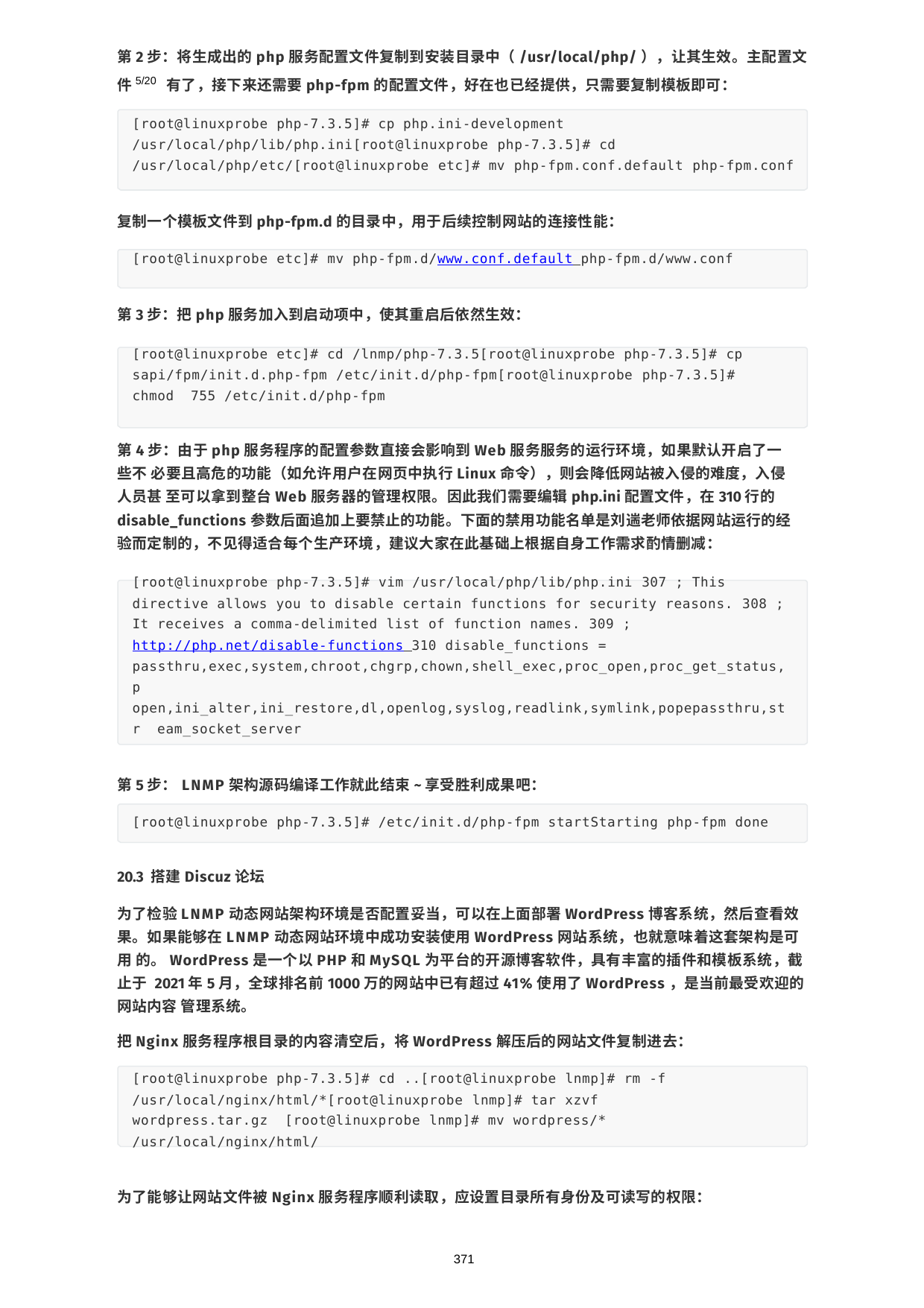

第2步：将生成出的php服务配置文件复制到安装目录中（/usr/local/php/），让其生效。主配置文件5/20  有了，接下来还需要php-fpm的配置文件，好在也已经提供，只需要复制模板即可：

[root@linuxprobe php-7.3.5]# cp php.ini-development
/usr/local/php/lib/php.ini[root@linuxprobe php-7.3.5]# cd
/usr/local/php/etc/[root@linuxprobe etc]# mv php-fpm.conf.default php-fpm.conf

复制一个模板文件到php-fpm.d的目录中，用于后续控制网站的连接性能：

[root@linuxprobe etc]# mv php-fpm.d/www.conf.default php-fpm.d/www.conf

第3步：把php服务加入到启动项中，使其重启后依然生效：

[root@linuxprobe etc]# cd /lnmp/php-7.3.5[root@linuxprobe php-7.3.5]# cp  sapi/fpm/init.d.php-fpm /etc/init.d/php-fpm[root@linuxprobe php-7.3.5]# chmod  755 /etc/init.d/php-fpm

第4步：由于php服务程序的配置参数直接会影响到Web服务服务的运行环境，如果默认开启了一些不 必要且高危的功能（如允许用户在网页中执行Linux命令），则会降低网站被入侵的难度，入侵人员甚 至可以拿到整台Web服务器的管理权限。因此我们需要编辑php.ini配置文件，在310行的 disable_functions参数后面追加上要禁止的功能。下面的禁用功能名单是刘遄老师依据网站运行的经 验而定制的，不见得适合每个生产环境，建议大家在此基础上根据自身工作需求酌情删减：

[root@linuxprobe php-7.3.5]# vim /usr/local/php/lib/php.ini 307 ; This  directive allows you to disable certain functions for security reasons. 308 ;  It receives a comma-delimited list of function names. 309 ;  http://php.net/disable-functions 310 disable_functions =  passthru,exec,system,chroot,chgrp,chown,shell_exec,proc_open,proc_get_status,p  open,ini_alter,ini_restore,dl,openlog,syslog,readlink,symlink,popepassthru,str  eam_socket_server

第5步：LNMP架构源码编译工作就此结束~享受胜利成果吧：

[root@linuxprobe php-7.3.5]# /etc/init.d/php-fpm startStarting php-fpm done

20.3 搭建Discuz论坛
为了检验LNMP动态网站架构环境是否配置妥当，可以在上面部署WordPress博客系统，然后查看效  果。如果能够在LNMP动态网站环境中成功安装使用WordPress网站系统，也就意味着这套架构是可用 的。WordPress是一个以PHP和MySQL为平台的开源博客软件，具有丰富的插件和模板系统，截止于 2021年5月，全球排名前1000万的网站中已有超过41%使用了WordPress，是当前最受欢迎的网站内容 管理系统。
把Nginx服务程序根目录的内容清空后，将WordPress解压后的网站文件复制进去：

[root@linuxprobe php-7.3.5]# cd ..[root@linuxprobe lnmp]# rm -f
/usr/local/nginx/html/*[root@linuxprobe lnmp]# tar xzvf wordpress.tar.gz  [root@linuxprobe lnmp]# mv wordpress/* /usr/local/nginx/html/

为了能够让网站文件被Nginx服务程序顺利读取，应设置目录所有身份及可读写的权限：

371